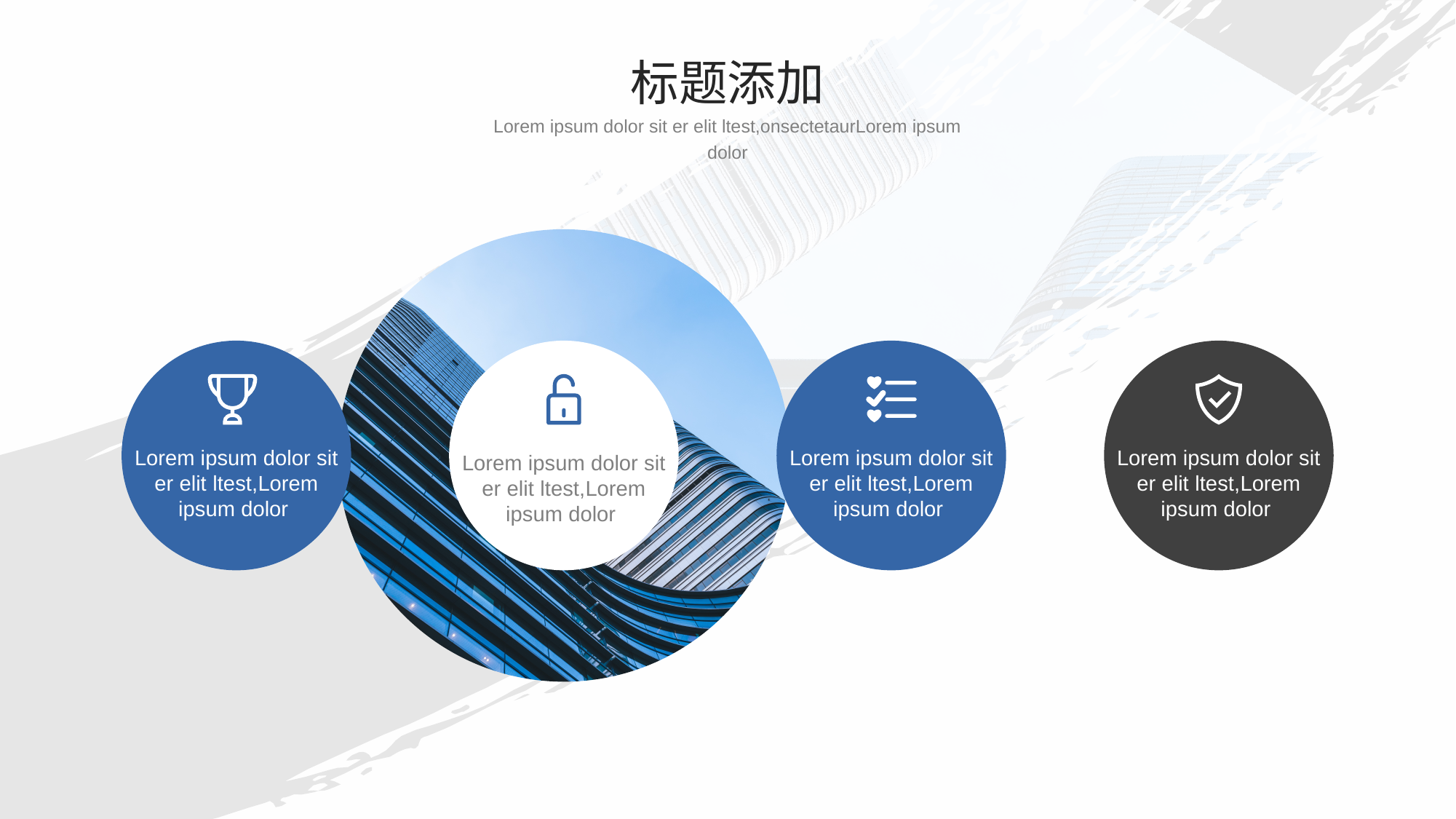

标题添加
Lorem ipsum dolor sit er elit ltest,onsectetaurLorem ipsum dolor

Lorem ipsum dolor sit er elit ltest,Lorem ipsum dolor
Lorem ipsum dolor sit er elit ltest,Lorem ipsum dolor
Lorem ipsum dolor sit er elit ltest,Lorem ipsum dolor
Lorem ipsum dolor sit er elit ltest,Lorem ipsum dolor